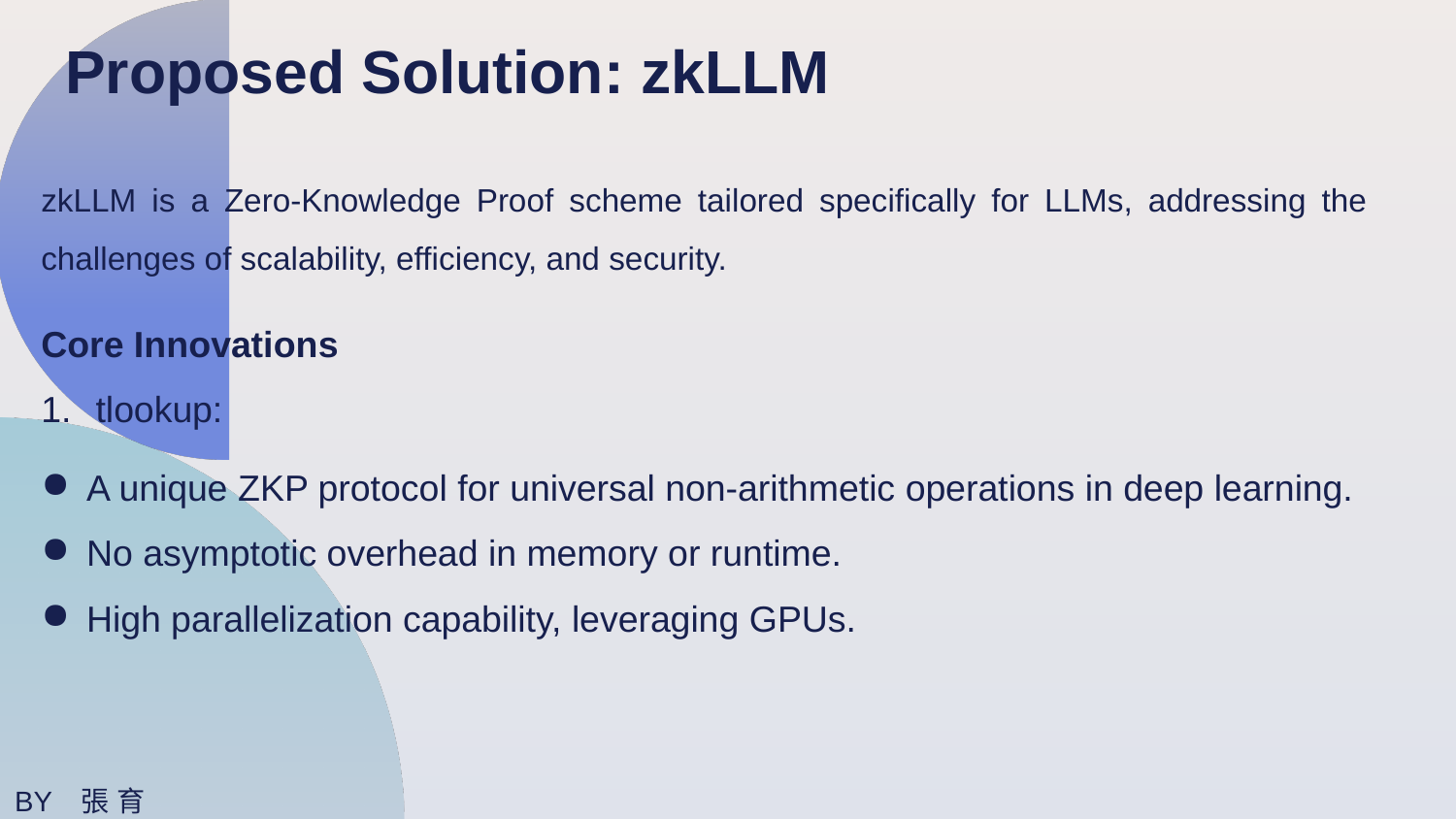

Proposed Solution: zkLLM
zkLLM is a Zero-Knowledge Proof scheme tailored specifically for LLMs, addressing the challenges of scalability, efficiency, and security.
Core Innovations
tlookup:
A unique ZKP protocol for universal non-arithmetic operations in deep learning.
No asymptotic overhead in memory or runtime.
High parallelization capability, leveraging GPUs.
BY 張育丞